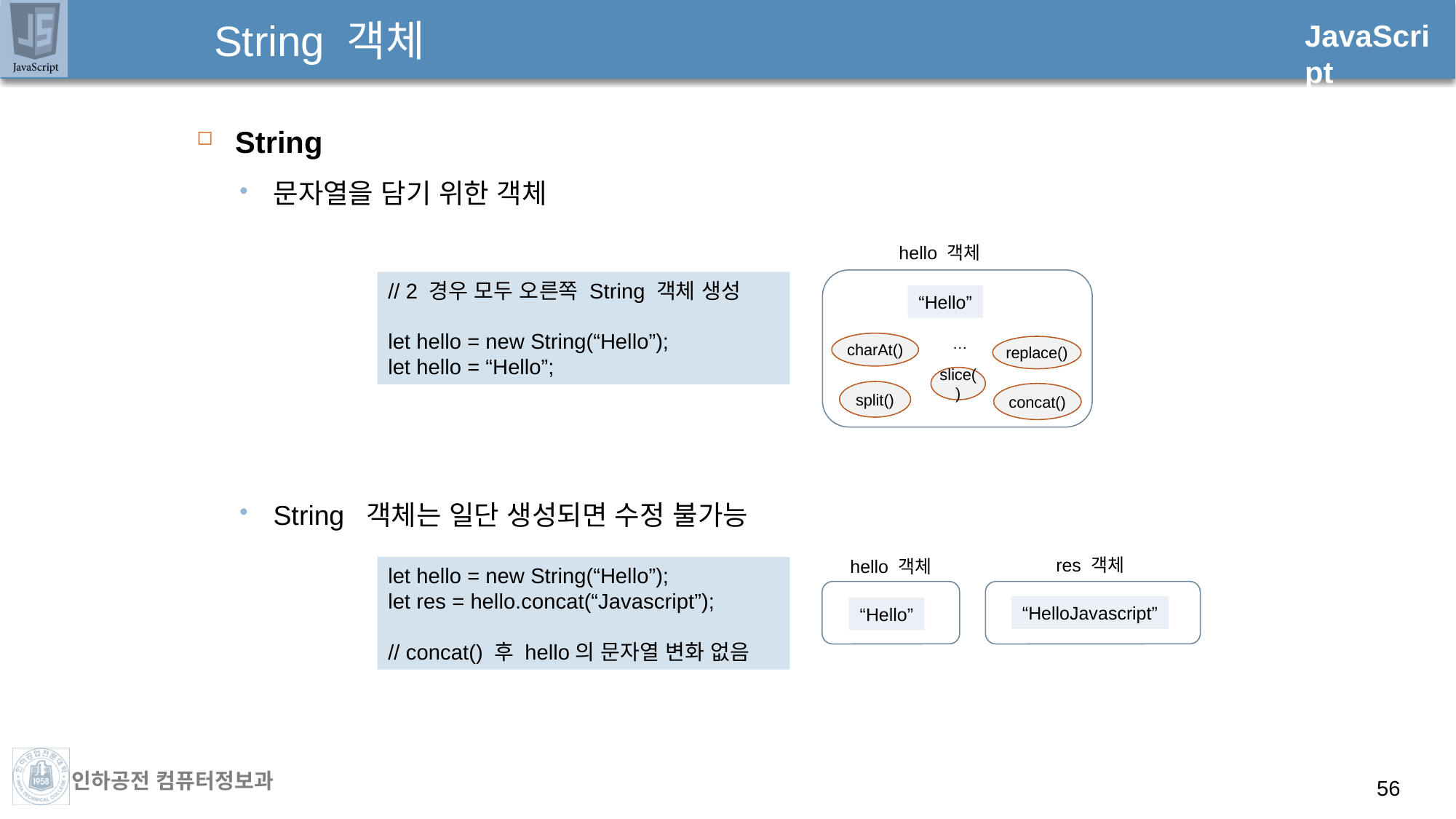

# String 객체
String
문자열을 담기 위한 객체

String  객체는 일단 생성되면 수정 불가능
hello 객체

// 2 경우 모두 오른쪽 String 객체 생성

let hello = new String(“Hello”);
let hello = “Hello”;
“Hello”
…
charAt()
replace()
slice()
split()
concat()
res 객체
hello 객체
let hello = new String(“Hello”);
let res = hello.concat(“Javascript”);

// concat() 후 hello의 문자열 변화 없음

“HelloJavascript”
“Hello”